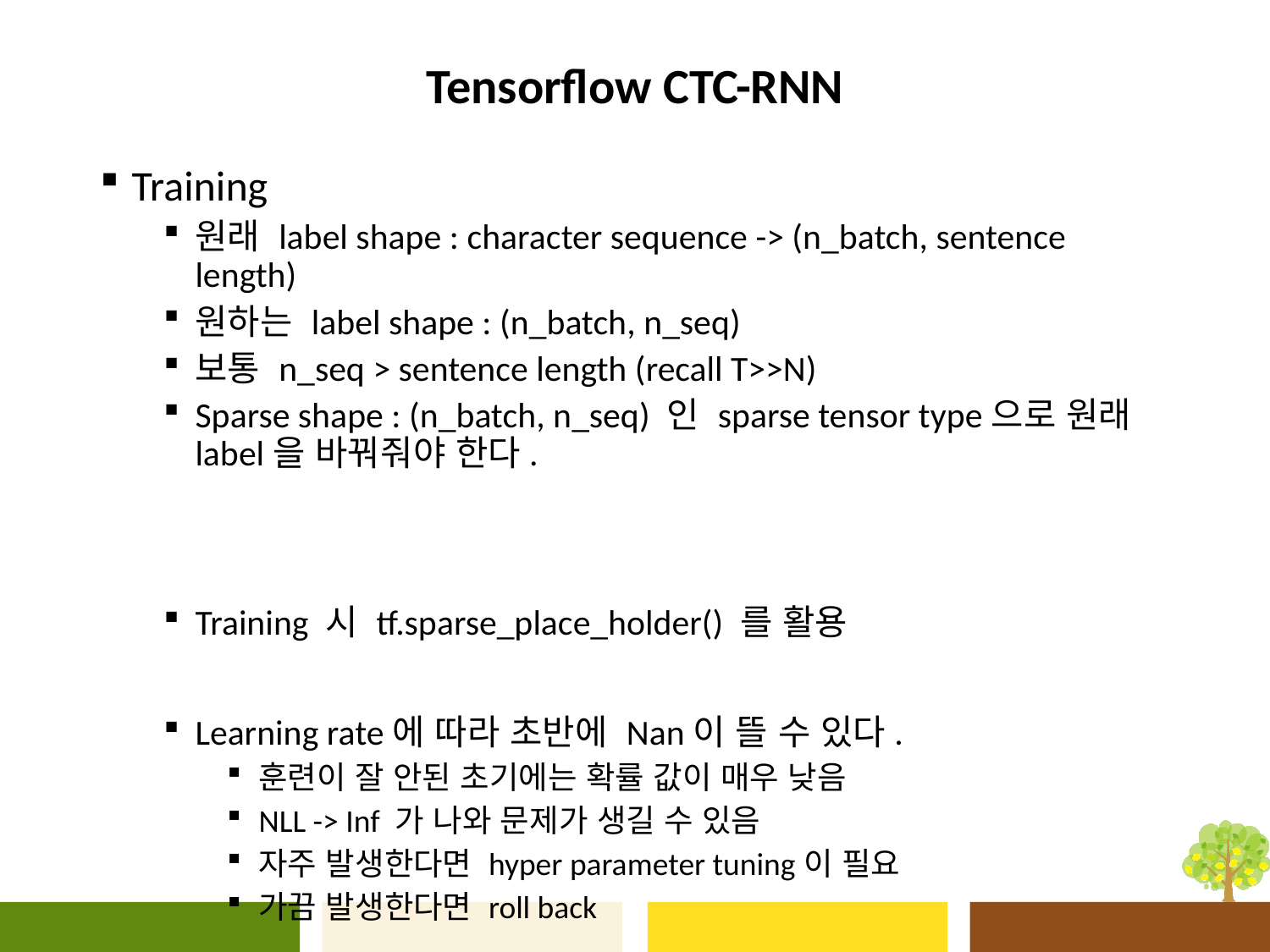

# Tensorflow CTC-RNN
Training
원래 label shape : character sequence -> (n_batch, sentence length)
원하는 label shape : (n_batch, n_seq)
보통 n_seq > sentence length (recall T>>N)
Sparse shape : (n_batch, n_seq) 인 sparse tensor type으로 원래 label을 바꿔줘야 한다.

Training 시 tf.sparse_place_holder() 를 활용

Learning rate에 따라 초반에 Nan이 뜰 수 있다.
훈련이 잘 안된 초기에는 확률 값이 매우 낮음
NLL -> Inf 가 나와 문제가 생길 수 있음
자주 발생한다면 hyper parameter tuning이 필요
가끔 발생한다면 roll back